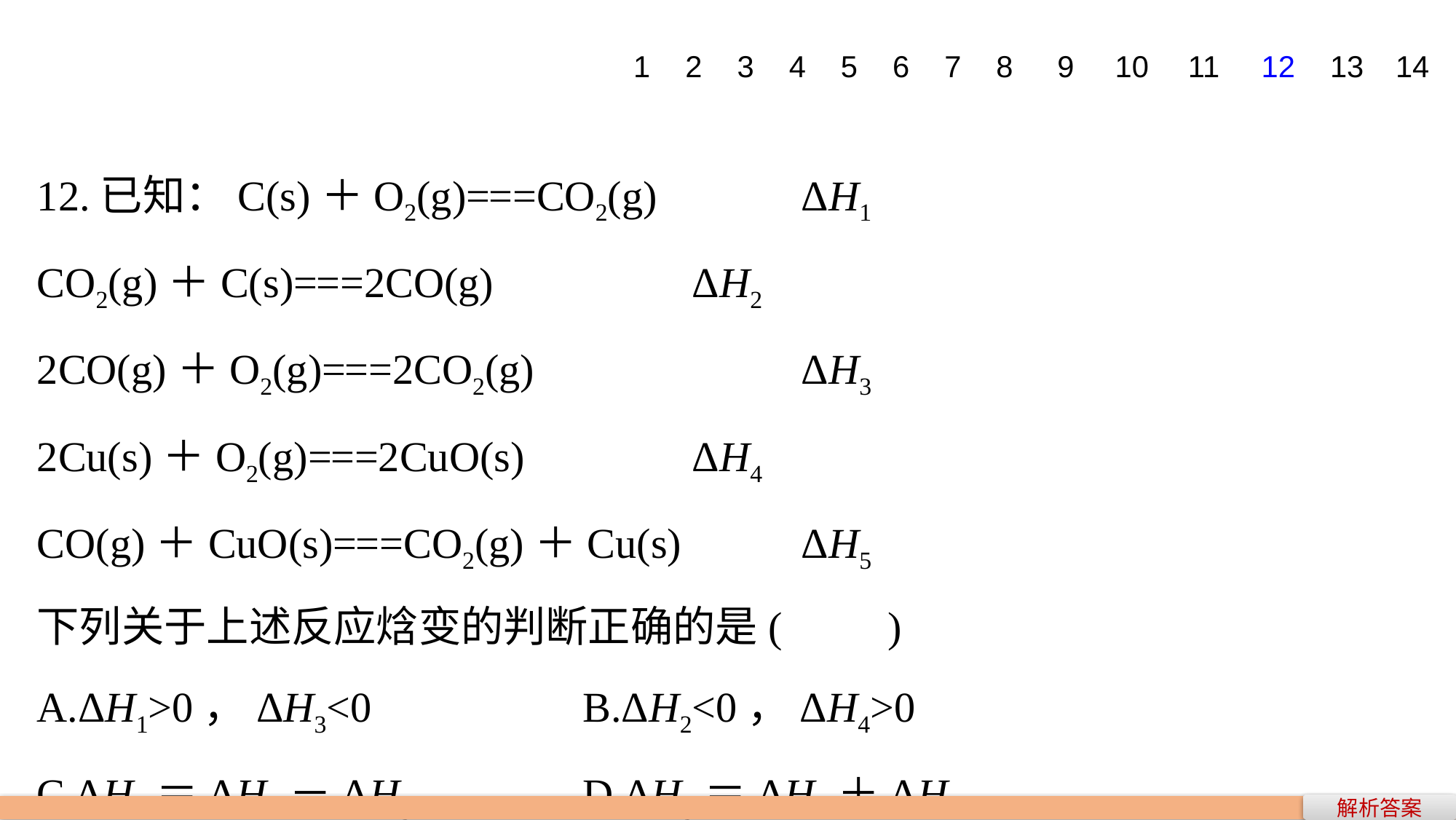

1
2
3
4
5
6
7
8
9
10
11
12
13
14
12.已知：C(s)＋O2(g)===CO2(g)　	ΔH1
CO2(g)＋C(s)===2CO(g)　		ΔH2
2CO(g)＋O2(g)===2CO2(g)　		ΔH3
2Cu(s)＋O2(g)===2CuO(s)　		ΔH4
CO(g)＋CuO(s)===CO2(g)＋Cu(s)　	ΔH5
下列关于上述反应焓变的判断正确的是(　　)
A.ΔH1>0，ΔH3<0  		B.ΔH2<0，ΔH4>0
C.ΔH2＝ΔH1－ΔH3  		D.ΔH3＝ΔH4＋ΔH1
解析答案